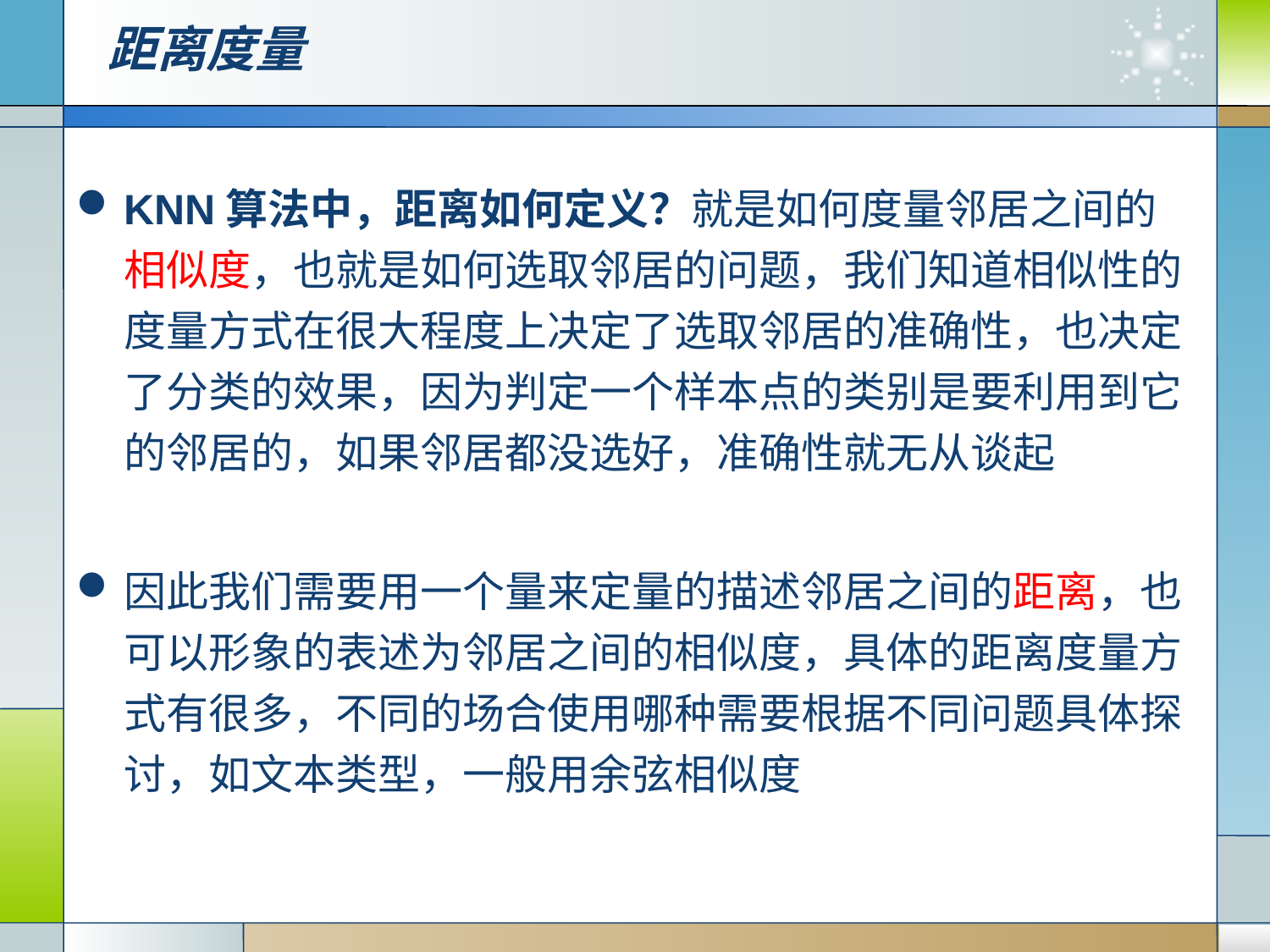

# 距离度量
KNN算法中，距离如何定义？就是如何度量邻居之间的相似度，也就是如何选取邻居的问题，我们知道相似性的度量方式在很大程度上决定了选取邻居的准确性，也决定了分类的效果，因为判定一个样本点的类别是要利用到它的邻居的，如果邻居都没选好，准确性就无从谈起

因此我们需要用一个量来定量的描述邻居之间的距离，也可以形象的表述为邻居之间的相似度，具体的距离度量方式有很多，不同的场合使用哪种需要根据不同问题具体探讨，如文本类型，一般用余弦相似度